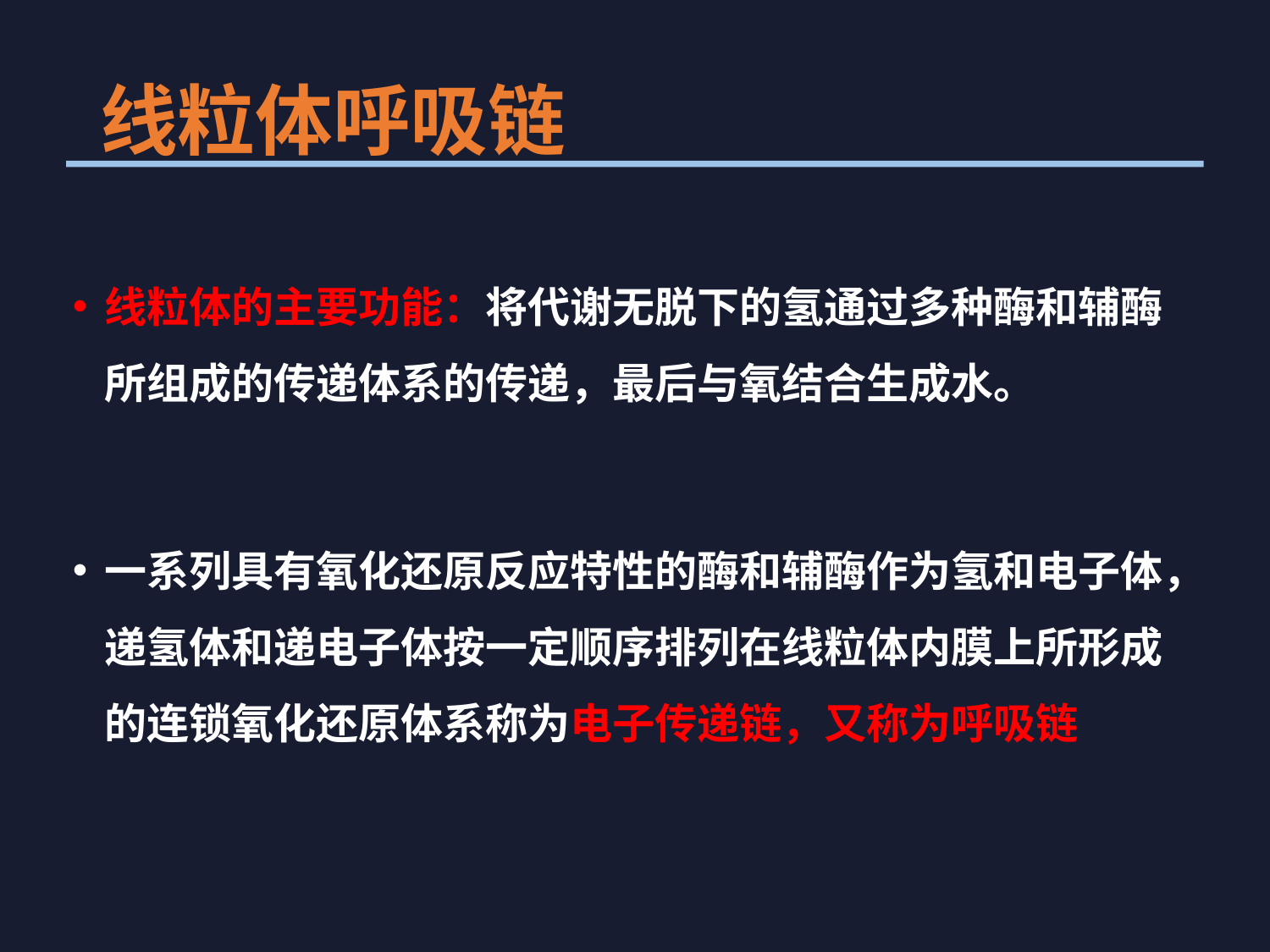

# 线粒体呼吸链
线粒体的主要功能：将代谢无脱下的氢通过多种酶和辅酶所组成的传递体系的传递，最后与氧结合生成水。

一系列具有氧化还原反应特性的酶和辅酶作为氢和电子体，递氢体和递电子体按一定顺序排列在线粒体内膜上所形成的连锁氧化还原体系称为电子传递链，又称为呼吸链